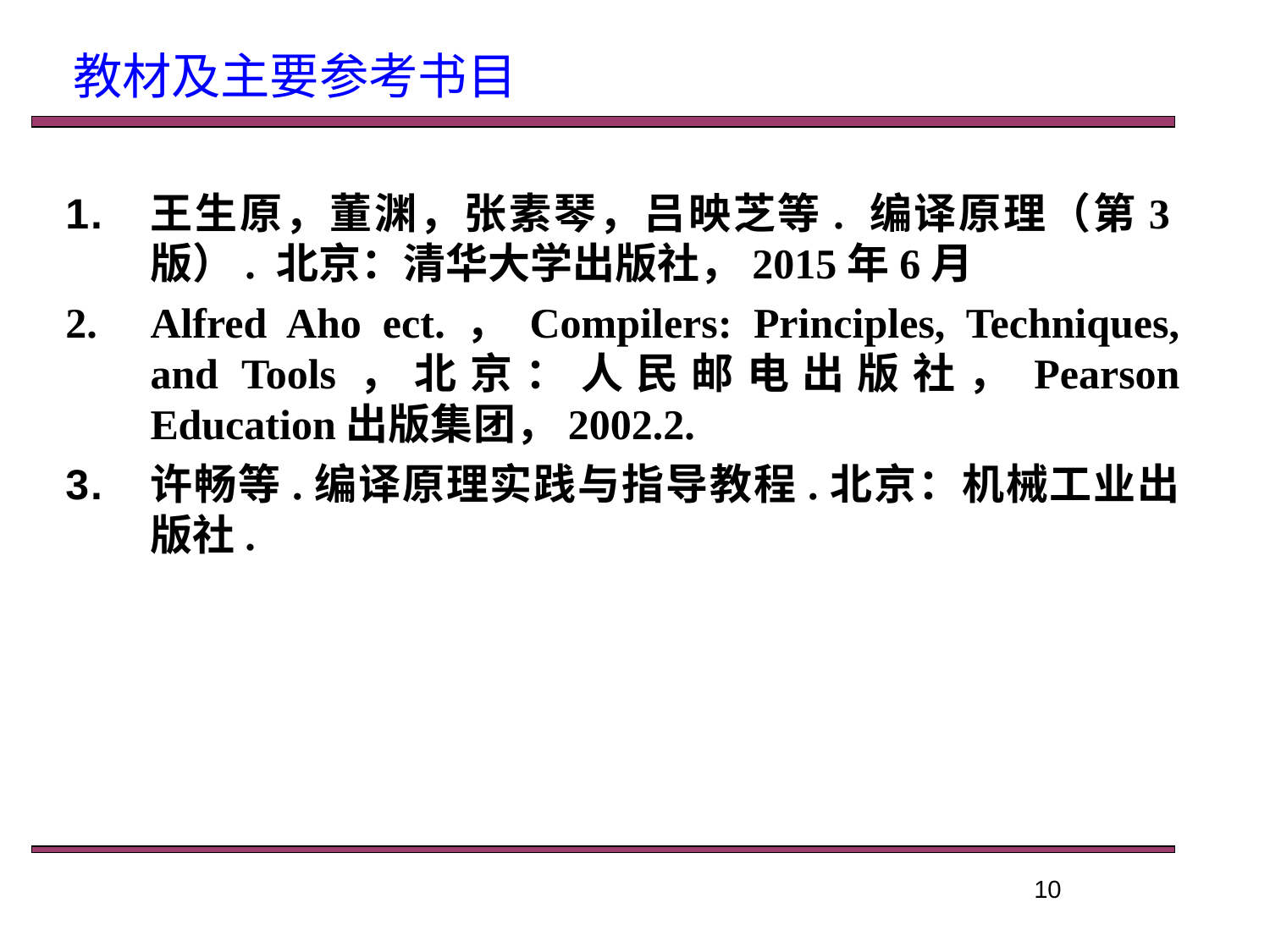

教材及主要参考书目
王生原，董渊，张素琴，吕映芝等. 编译原理（第3版）. 北京：清华大学出版社，2015年6月
Alfred Aho ect.，Compilers: Principles, Techniques, and Tools，北京：人民邮电出版社，Pearson Education出版集团，2002.2.
许畅等.编译原理实践与指导教程.北京：机械工业出版社.
10